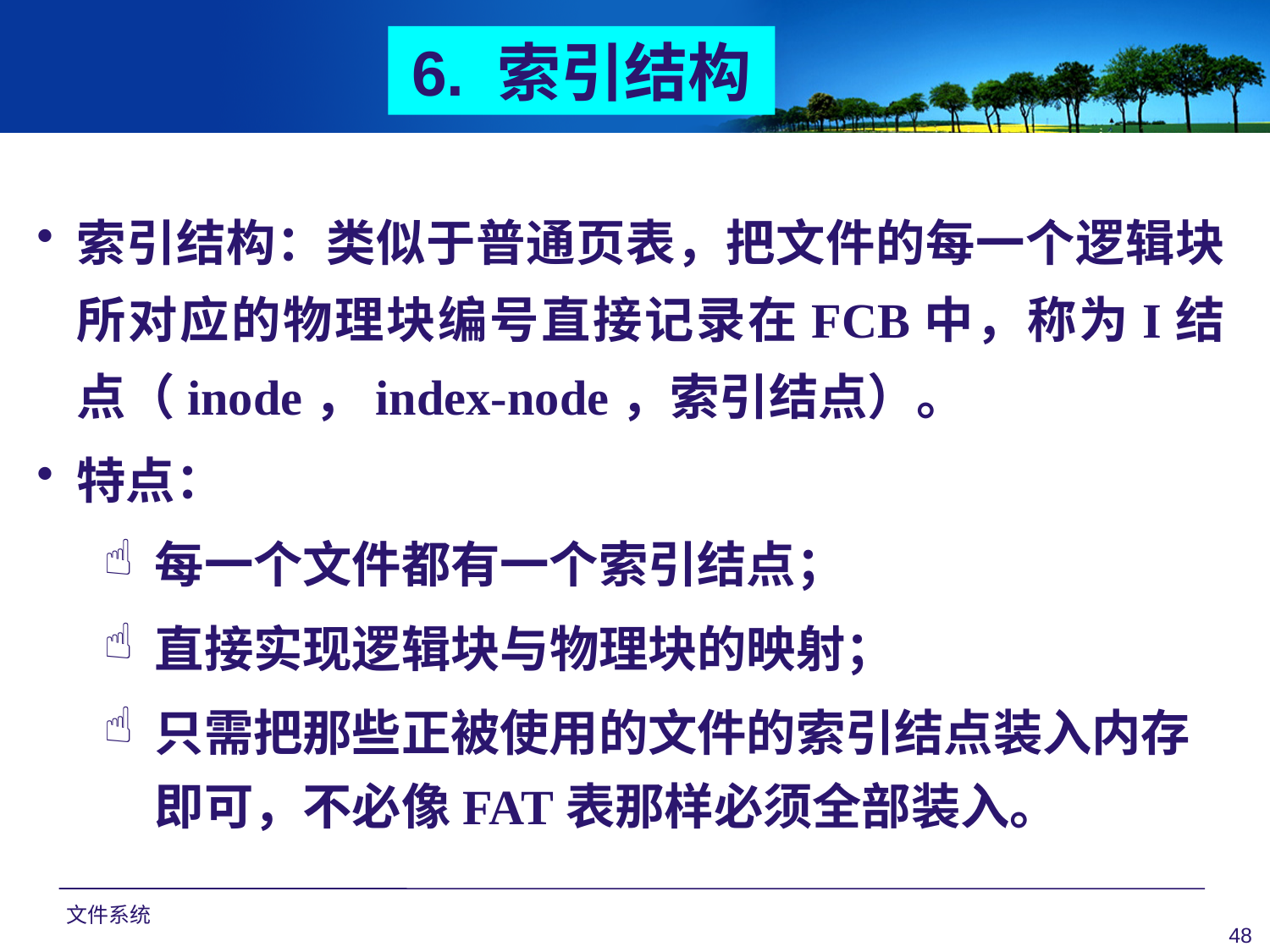

6. 索引结构
索引结构：类似于普通页表，把文件的每一个逻辑块所对应的物理块编号直接记录在FCB中，称为I结点（inode，index-node，索引结点）。
特点：
每一个文件都有一个索引结点；
直接实现逻辑块与物理块的映射；
只需把那些正被使用的文件的索引结点装入内存即可，不必像FAT表那样必须全部装入。
文件系统
48